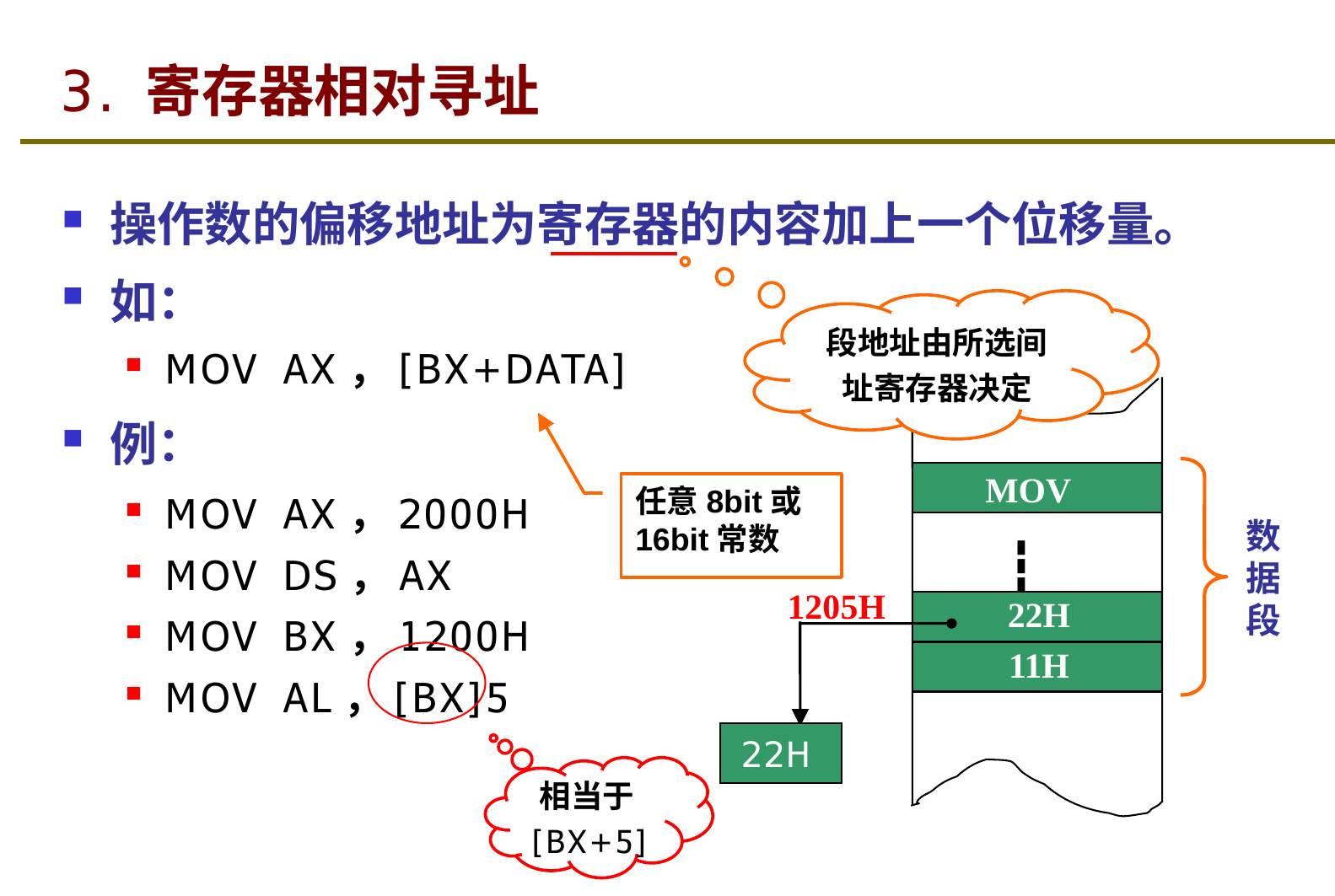

# 3. 寄存器相对寻址
操作数的偏移地址为寄存器的内容加上一个位移量。
如：
MOV  AX，[BX+DATA]
例：
MOV  AX，2000H
MOV  DS，AX
MOV  BX，1200H
MOV  AL，[BX]5
段地址由所选间址寄存器决定

MOV

任意8bit或16bit常数
数据段
┇
1205H
22H

11H

22H
相当于[BX+5]